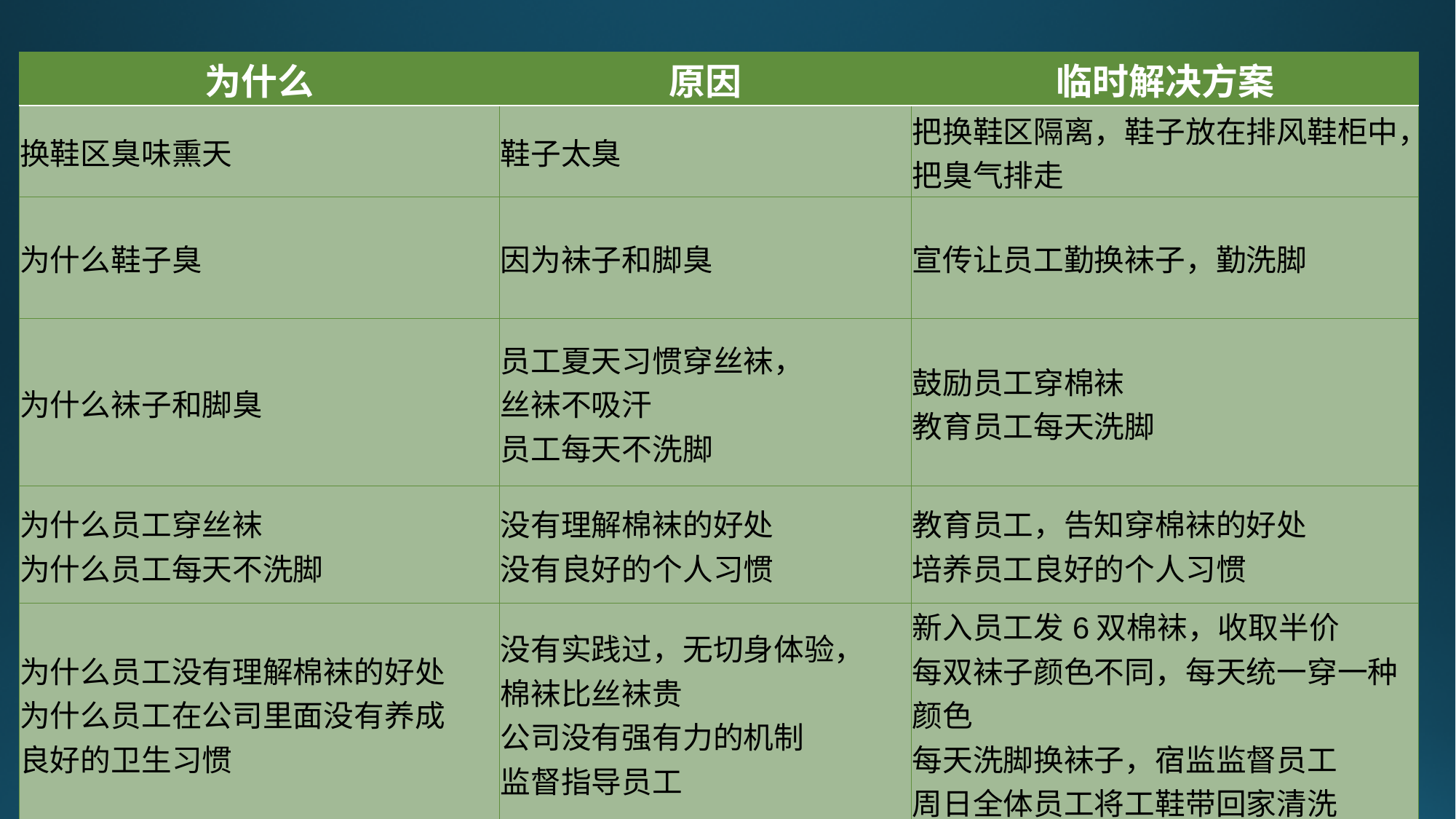

| 为什么 | 原因 | 临时解决方案 |
| --- | --- | --- |
| 换鞋区臭味熏天 | 鞋子太臭 | 把换鞋区隔离，鞋子放在排风鞋柜中，把臭气排走 |
| 为什么鞋子臭 | 因为袜子和脚臭 | 宣传让员工勤换袜子，勤洗脚 |
| 为什么袜子和脚臭 | 员工夏天习惯穿丝袜， 丝袜不吸汗 员工每天不洗脚 | 鼓励员工穿棉袜 教育员工每天洗脚 |
| 为什么员工穿丝袜 为什么员工每天不洗脚 | 没有理解棉袜的好处 没有良好的个人习惯 | 教育员工，告知穿棉袜的好处 培养员工良好的个人习惯 |
| 为什么员工没有理解棉袜的好处 为什么员工在公司里面没有养成 良好的卫生习惯 | 没有实践过，无切身体验， 棉袜比丝袜贵 公司没有强有力的机制 监督指导员工 | 新入员工发6双棉袜，收取半价 每双袜子颜色不同，每天统一穿一种颜色 每天洗脚换袜子，宿监监督员工 周日全体员工将工鞋带回家清洗 |